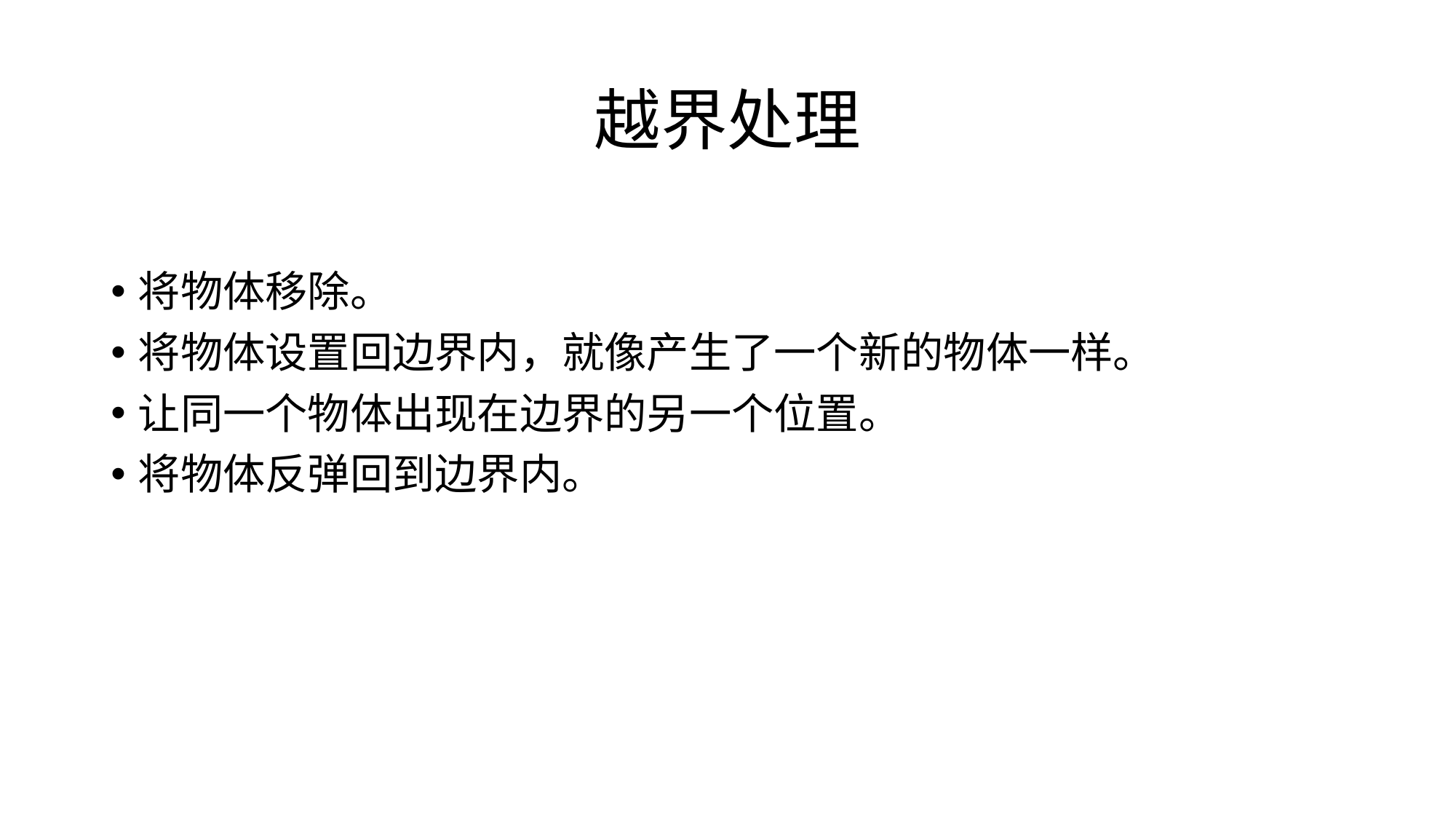

# 越界处理
将物体移除。
将物体设置回边界内，就像产生了一个新的物体一样。
让同一个物体出现在边界的另一个位置。
将物体反弹回到边界内。